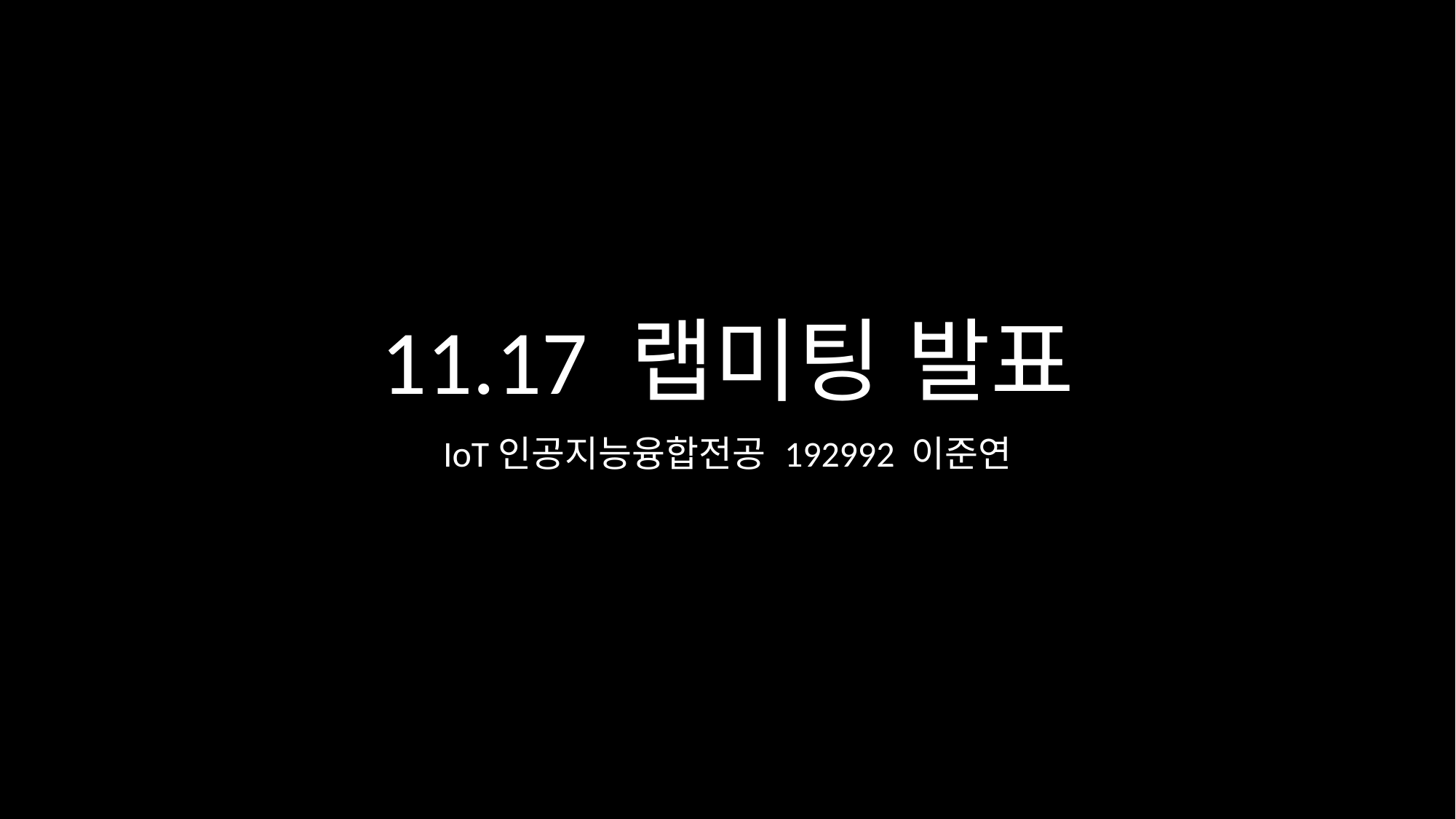

# 11.17 랩미팅 발표
IoT인공지능융합전공 192992 이준연